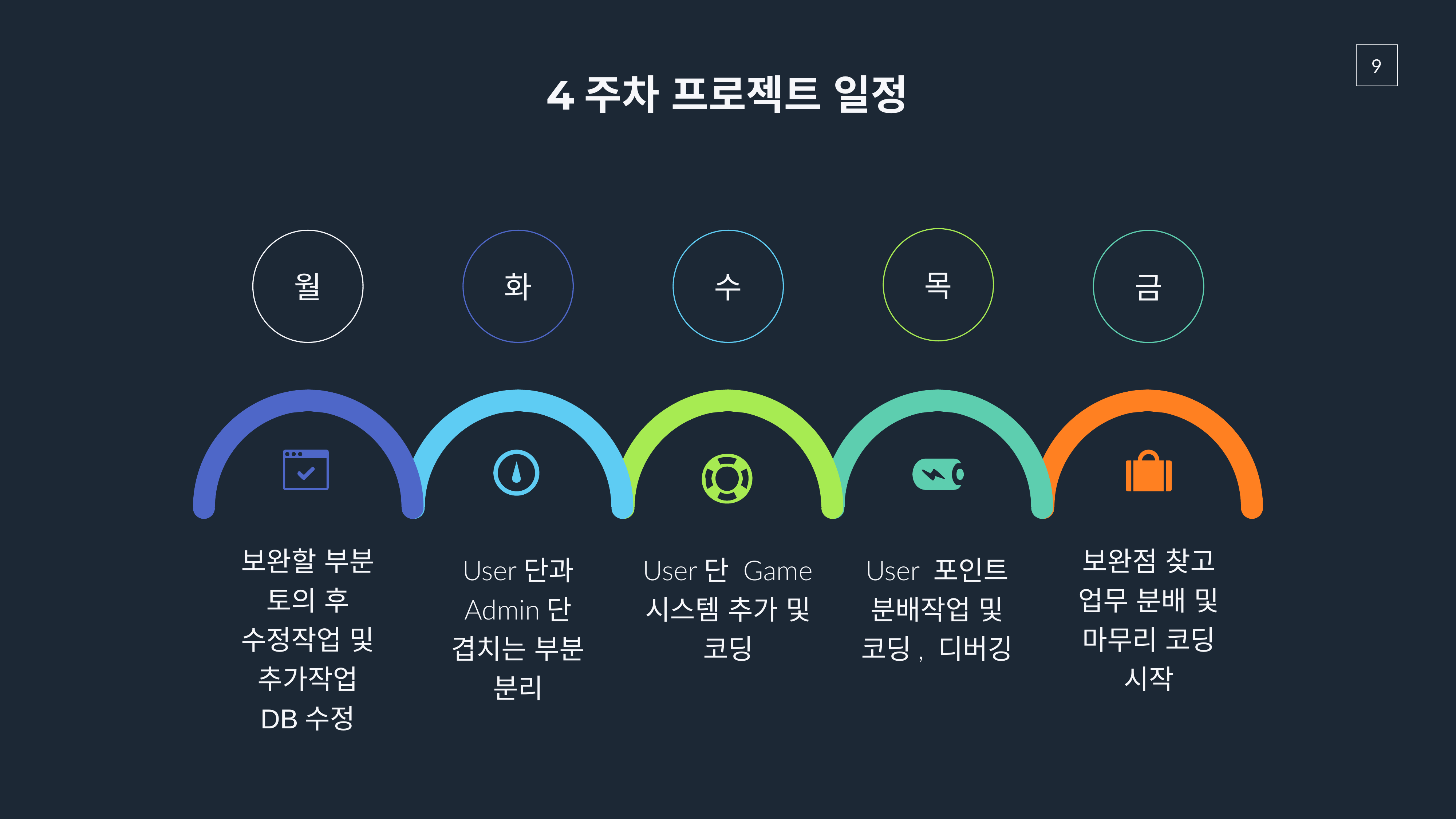

4주차 프로젝트 일정
목
월
화
수
금

보완할 부분 토의 후 수정작업 및 추가작업
DB수정
보완점 찾고 업무 분배 및 마무리 코딩 시작
User단과 Admin단 겹치는 부분 분리
User단 Game시스템 추가 및 코딩
User 포인트 분배작업 및 코딩, 디버깅